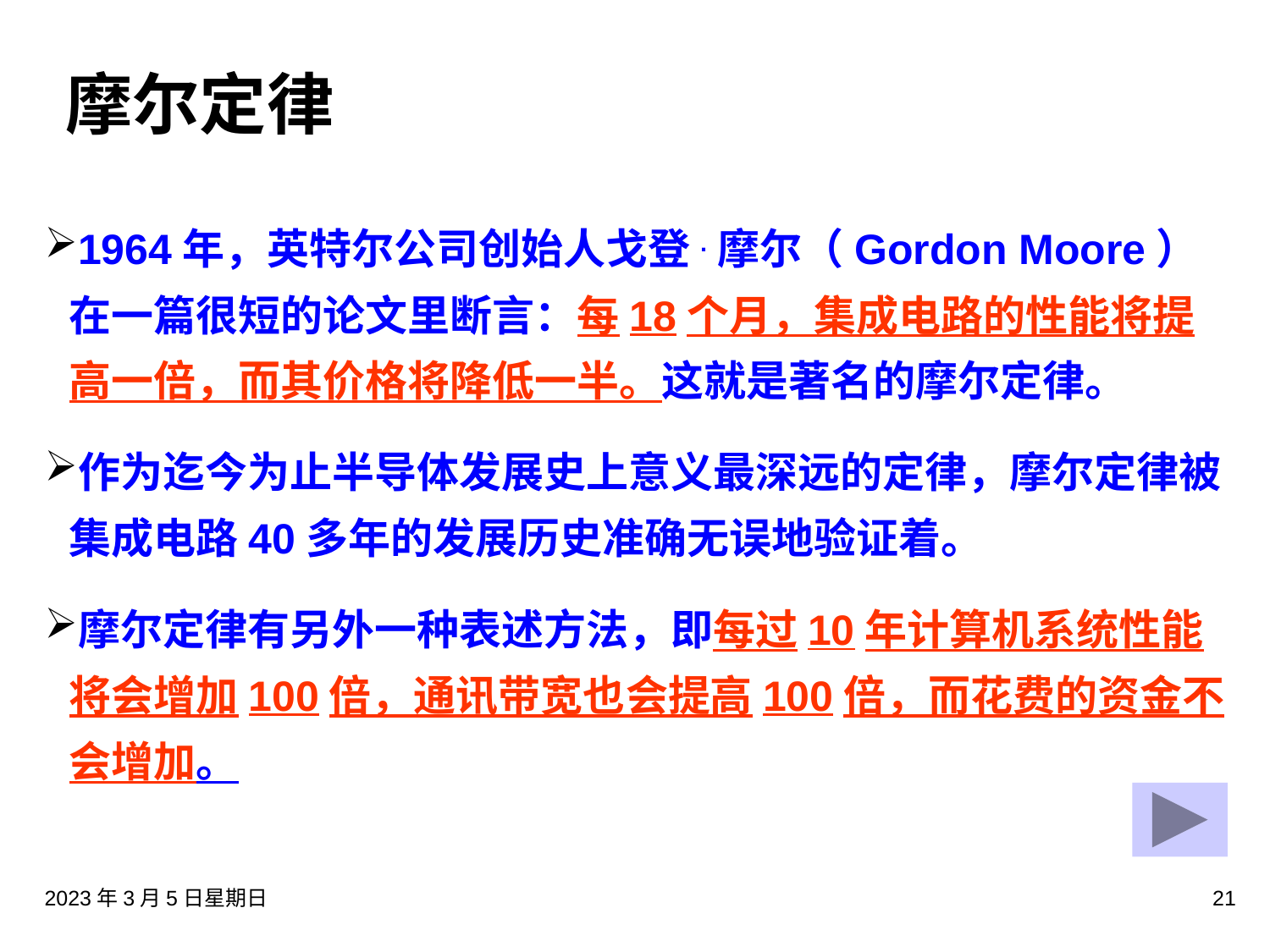

# 摩尔定律
1964年，英特尔公司创始人戈登.摩尔（Gordon Moore）在一篇很短的论文里断言：每18个月，集成电路的性能将提高一倍，而其价格将降低一半。这就是著名的摩尔定律。
作为迄今为止半导体发展史上意义最深远的定律，摩尔定律被集成电路40多年的发展历史准确无误地验证着。
摩尔定律有另外一种表述方法，即每过10年计算机系统性能将会增加100倍，通讯带宽也会提高100倍，而花费的资金不会增加。

2023年3月5日星期日
21